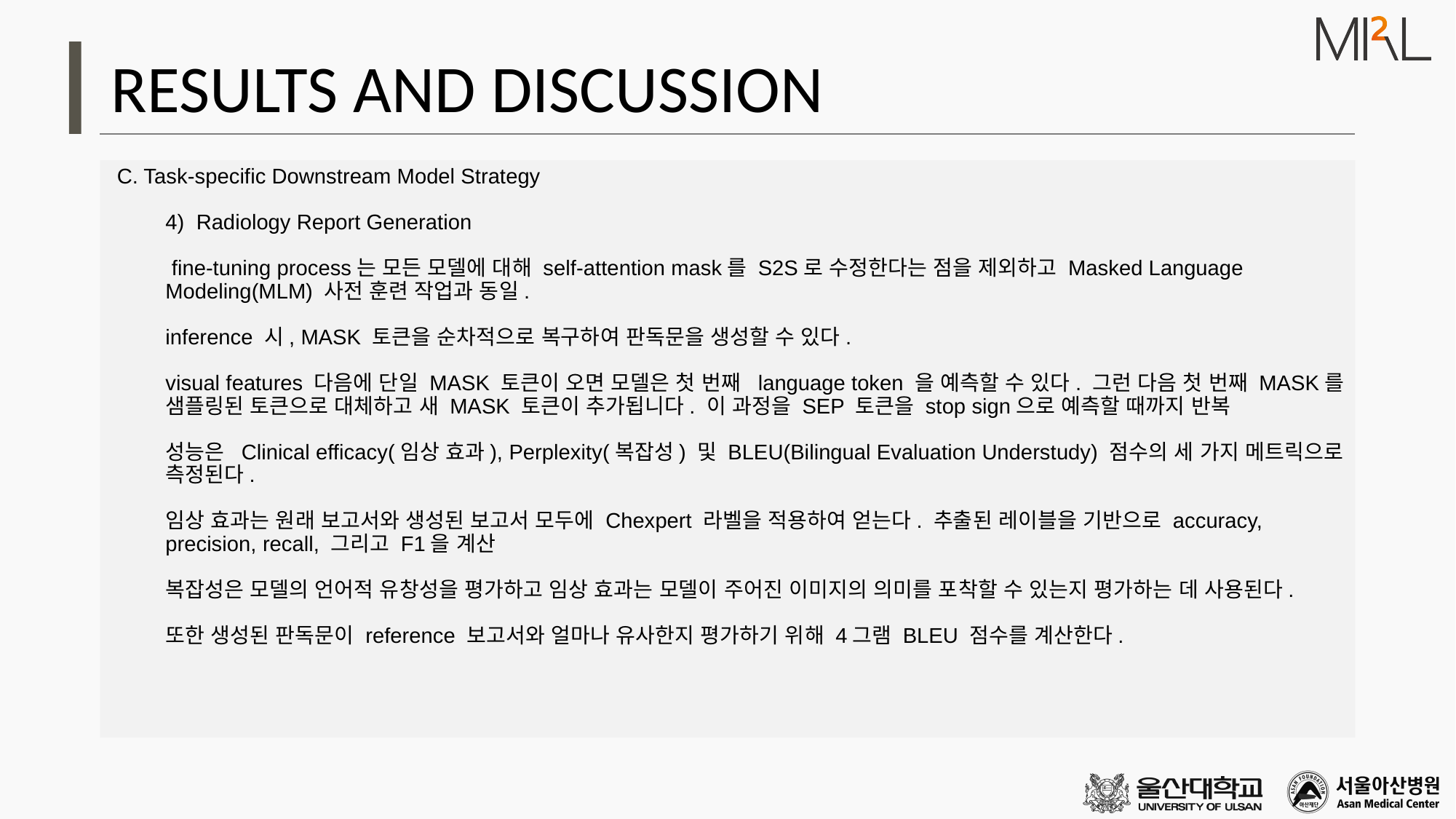

# RESULTS AND DISCUSSION
 C. Task-specific Downstream Model Strategy

4)  Radiology Report Generation

 fine-tuning process는 모든 모델에 대해 self-attention mask를 S2S로 수정한다는 점을 제외하고 Masked Language Modeling(MLM) 사전 훈련 작업과 동일.

inference 시, MASK 토큰을 순차적으로 복구하여 판독문을 생성할 수 있다.

visual features 다음에 단일 MASK 토큰이 오면 모델은 첫 번째  language token 을 예측할 수 있다. 그런 다음 첫 번째 MASK를 샘플링된 토큰으로 대체하고 새 MASK 토큰이 추가됩니다. 이 과정을 SEP 토큰을 stop sign으로 예측할 때까지 반복

성능은  Clinical efficacy(임상 효과), Perplexity(복잡성) 및 BLEU(Bilingual Evaluation Understudy) 점수의 세 가지 메트릭으로 측정된다.

임상 효과는 원래 보고서와 생성된 보고서 모두에 Chexpert 라벨을 적용하여 얻는다. 추출된 레이블을 기반으로 accuracy, precision, recall, 그리고 F1을 계산

복잡성은 모델의 언어적 유창성을 평가하고 임상 효과는 모델이 주어진 이미지의 의미를 포착할 수 있는지 평가하는 데 사용된다.

또한 생성된 판독문이 reference 보고서와 얼마나 유사한지 평가하기 위해 4그램 BLEU 점수를 계산한다.